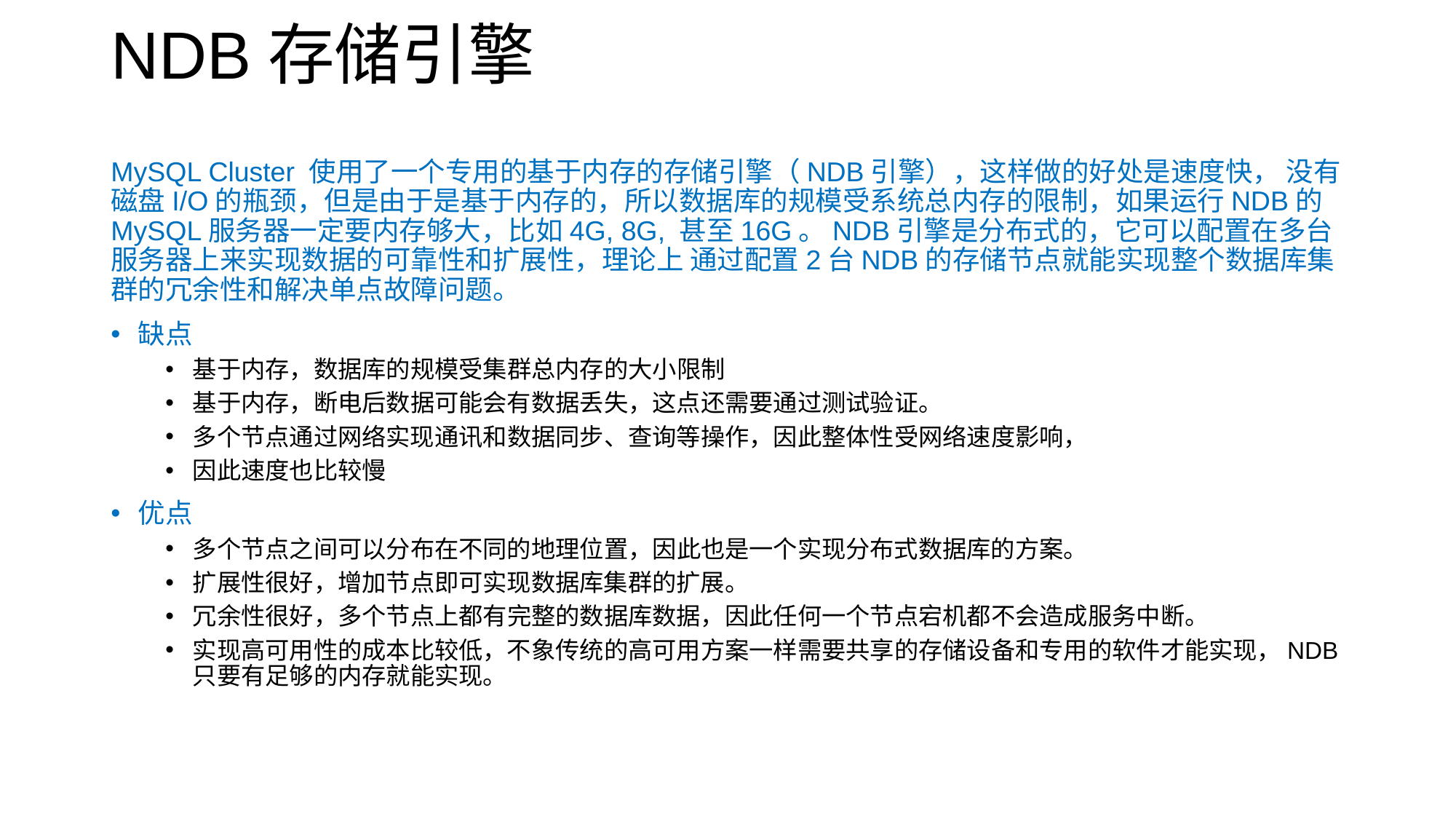

# NDB存储引擎
MySQL Cluster 使用了一个专用的基于内存的存储引擎（NDB引擎），这样做的好处是速度快， 没有磁盘I/O的瓶颈，但是由于是基于内存的，所以数据库的规模受系统总内存的限制，如果运行NDB的MySQL服务器一定要内存够大，比如4G, 8G, 甚至16G。NDB引擎是分布式的，它可以配置在多台服务器上来实现数据的可靠性和扩展性，理论上 通过配置2台NDB的存储节点就能实现整个数据库集群的冗余性和解决单点故障问题。
缺点
基于内存，数据库的规模受集群总内存的大小限制
基于内存，断电后数据可能会有数据丢失，这点还需要通过测试验证。
多个节点通过网络实现通讯和数据同步、查询等操作，因此整体性受网络速度影响，
因此速度也比较慢
优点
多个节点之间可以分布在不同的地理位置，因此也是一个实现分布式数据库的方案。
扩展性很好，增加节点即可实现数据库集群的扩展。
冗余性很好，多个节点上都有完整的数据库数据，因此任何一个节点宕机都不会造成服务中断。
实现高可用性的成本比较低，不象传统的高可用方案一样需要共享的存储设备和专用的软件才能实现，NDB 只要有足够的内存就能实现。